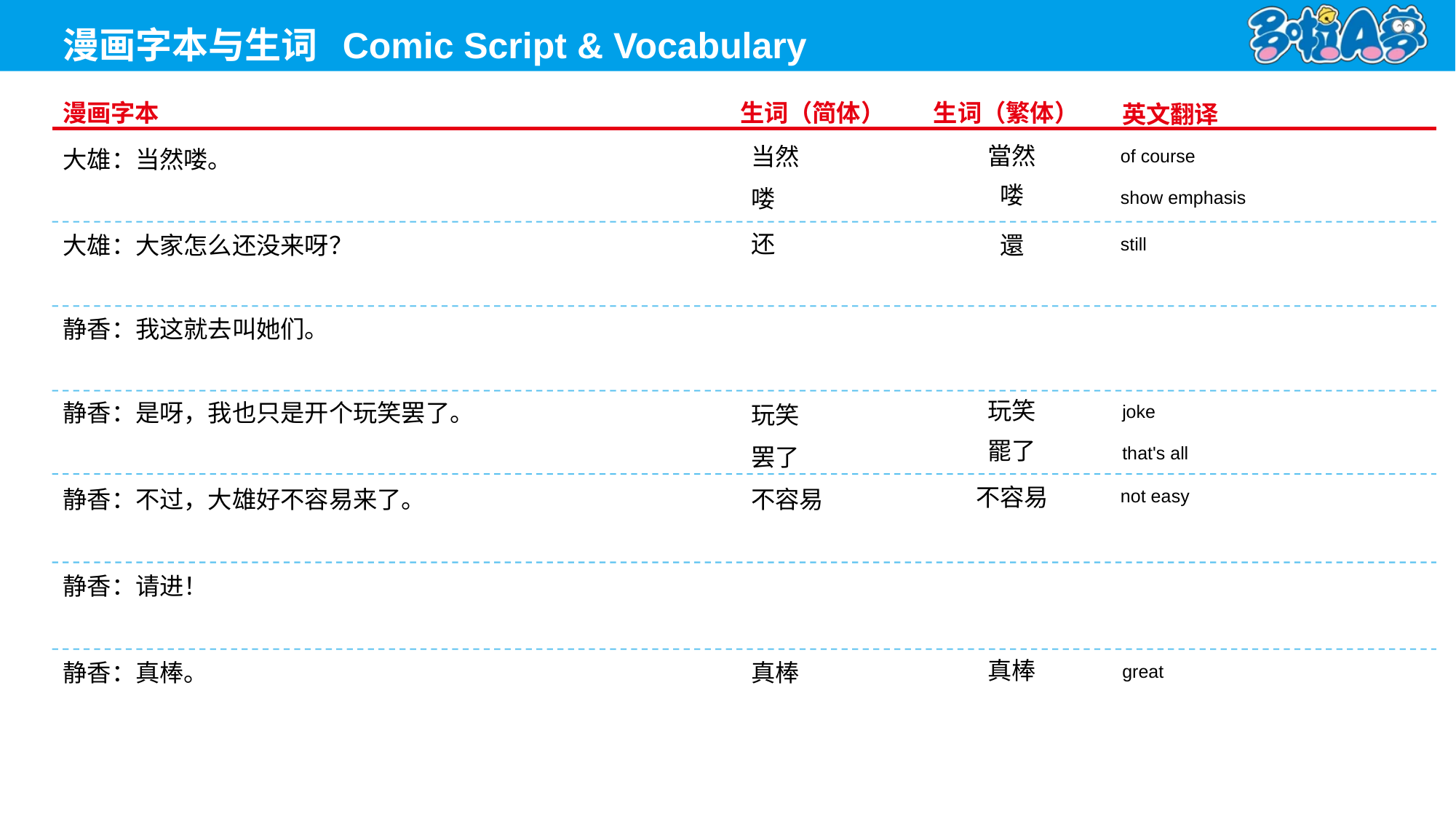

of course
當然
当然
大雄：当然喽。
喽
show emphasis
喽
still
还
還
大雄：大家怎么还没来呀？

静香：我这就去叫她们。

玩笑
joke
玩笑
静香：是呀，我也只是开个玩笑罢了。
罷了
that's all
罢了
not easy
不容易
不容易
静香：不过，大雄好不容易来了。

静香：请进！

真棒
great
真棒
静香：真棒。